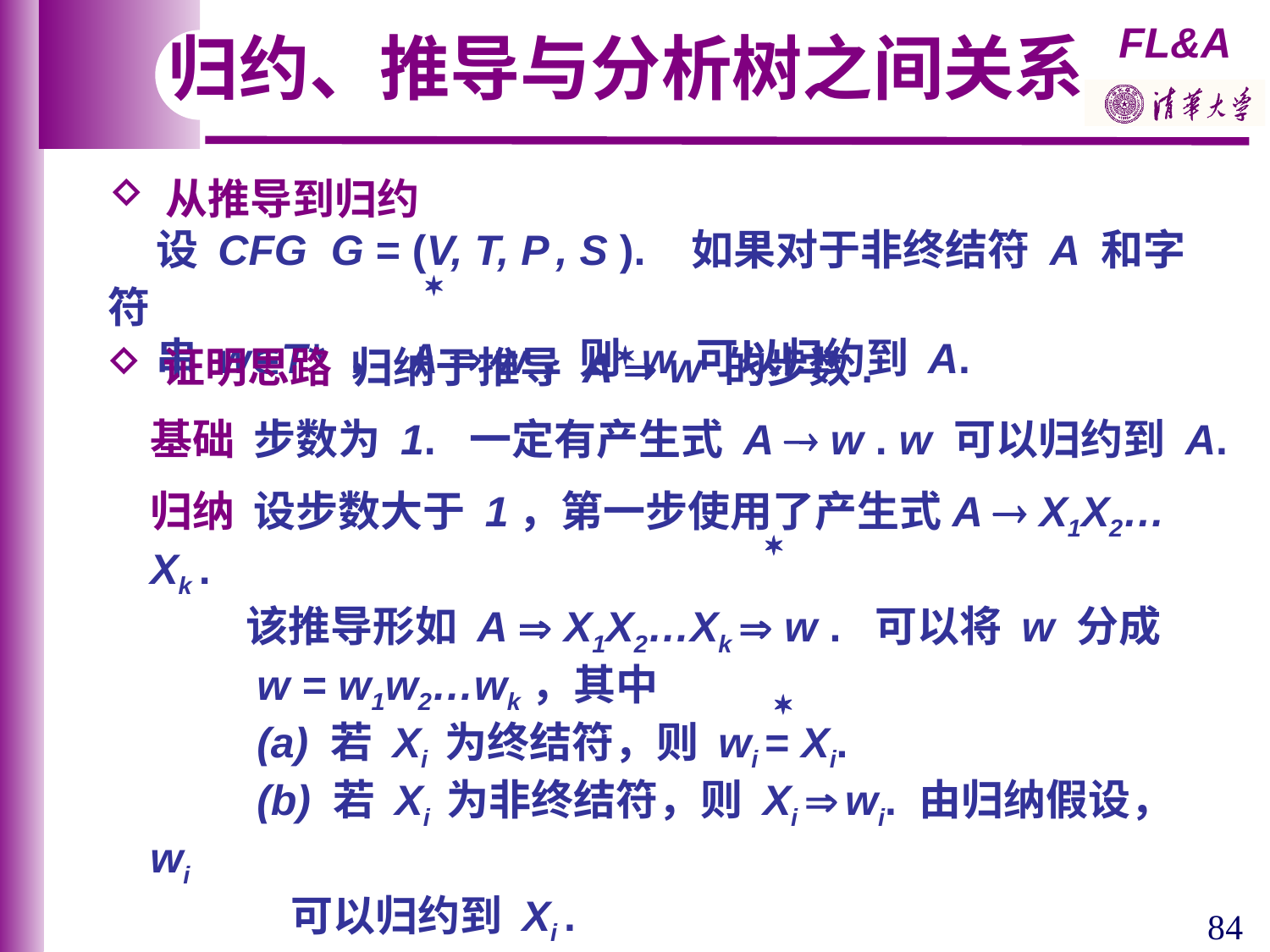

归约、推导与分析树之间关系
 从推导到归约
    设 CFG  G = (V, T, P , S ).   如果对于非终结符 A 和字符
    串 w∈T* ， A ⇒ w，则 w 可以归约到 A.
∗
∗
 证明思路  归纳于推导 A ⇒ w 的步数.
基础  步数为 1.  一定有产生式 A → w . w 可以归约到 A.
归纳  设步数大于 1，第一步使用了产生式A → X1X2…Xk .
         该推导形如 A ⇒ X1X2…Xk ⇒ w .  可以将 w 分成
         w = w1w2…wk，其中
         (a) 若 Xi 为终结符，则 wi = Xi.
         (b) 若 Xi 为非终结符，则 Xi ⇒ wi. 由归纳假设， wi
                       可以归约到 Xi .
         这样，wi 或者为Xi，或者可以归约到 Xi ，使用产生
         式A → X1X2…Xk ，得出w 可以归约到 A.
∗
∗
84